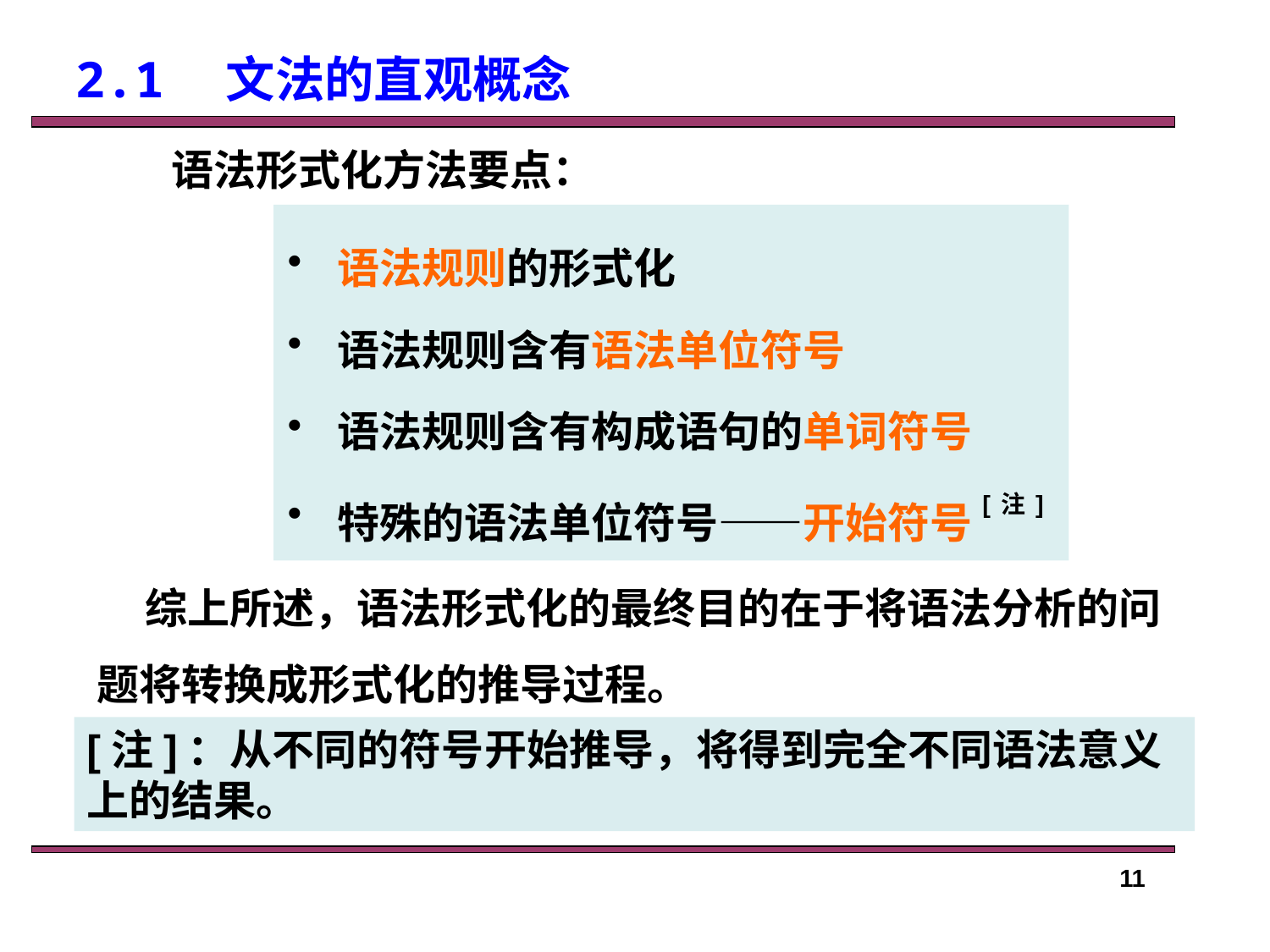

2.1　文法的直观概念
语法形式化方法要点：

 语法规则的形式化
 语法规则含有语法单位符号
 语法规则含有构成语句的单词符号
 特殊的语法单位符号——开始符号[注]
    综上所述，语法形式化的最终目的在于将语法分析的问题将转换成形式化的推导过程。
[注]：从不同的符号开始推导，将得到完全不同语法意义上的结果。
11